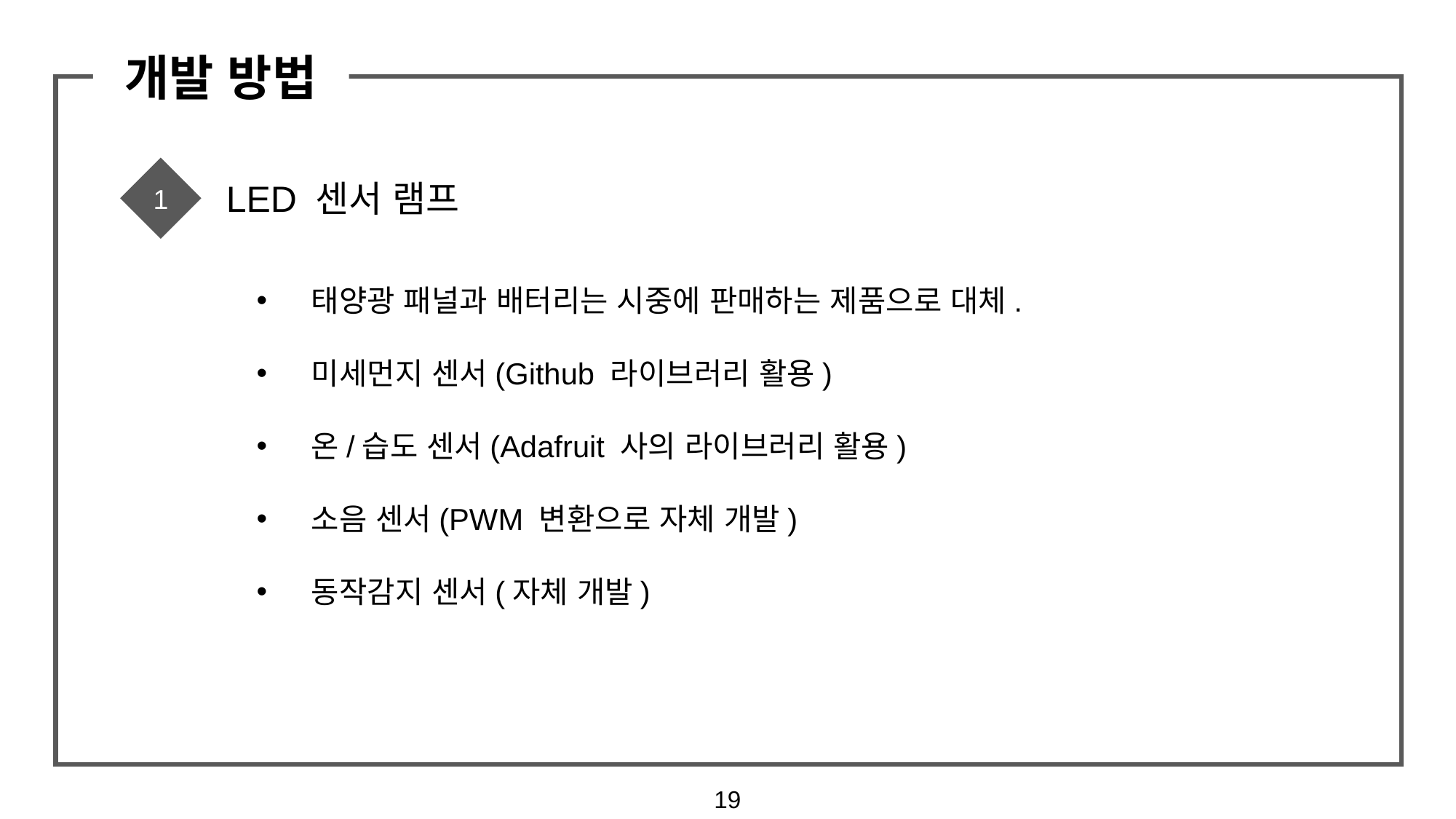

개발 방법

1
LED 센서 램프

태양광 패널과 배터리는 시중에 판매하는 제품으로 대체.

미세먼지 센서(Github 라이브러리 활용)

온/습도 센서(Adafruit 사의 라이브러리 활용)

소음 센서(PWM 변환으로 자체 개발)

동작감지 센서(자체 개발)
19